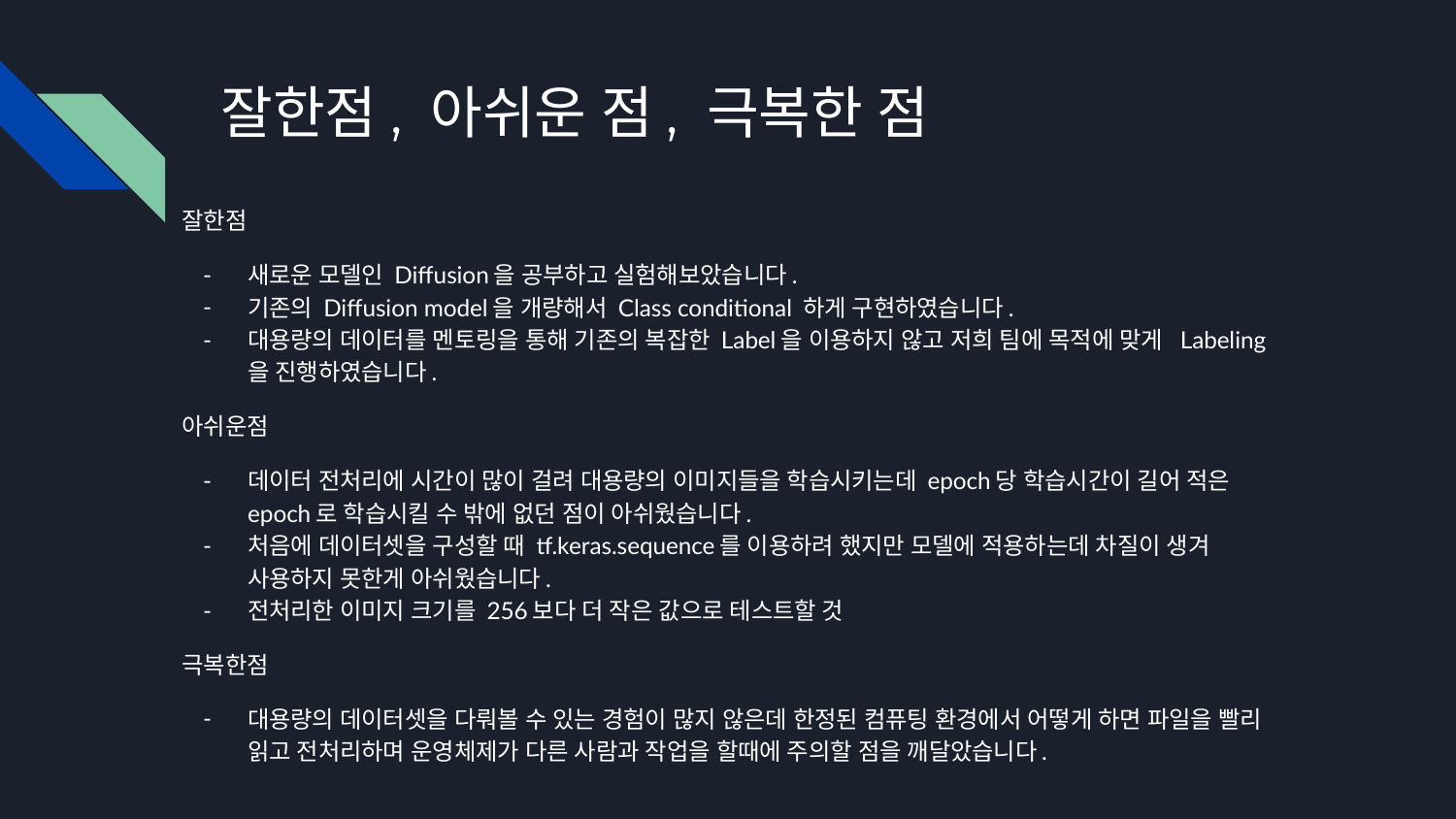

# 잘한점, 아쉬운 점, 극복한 점
잘한점
새로운 모델인 Diffusion을 공부하고 실험해보았습니다.
기존의 Diffusion model을 개량해서 Class conditional 하게 구현하였습니다.
대용량의 데이터를 멘토링을 통해 기존의 복잡한 Label을 이용하지 않고 저희 팀에 목적에 맞게  Labeling을 진행하였습니다.
아쉬운점
데이터 전처리에 시간이 많이 걸려 대용량의 이미지들을 학습시키는데 epoch당 학습시간이 길어 적은 epoch로 학습시킬 수 밖에 없던 점이 아쉬웠습니다.
처음에 데이터셋을 구성할 때 tf.keras.sequence를 이용하려 했지만 모델에 적용하는데 차질이 생겨 사용하지 못한게 아쉬웠습니다.
전처리한 이미지 크기를 256보다 더 작은 값으로 테스트할 것
극복한점
대용량의 데이터셋을 다뤄볼 수 있는 경험이 많지 않은데 한정된 컴퓨팅 환경에서 어떻게 하면 파일을 빨리 읽고 전처리하며 운영체제가 다른 사람과 작업을 할때에 주의할 점을 깨달았습니다.